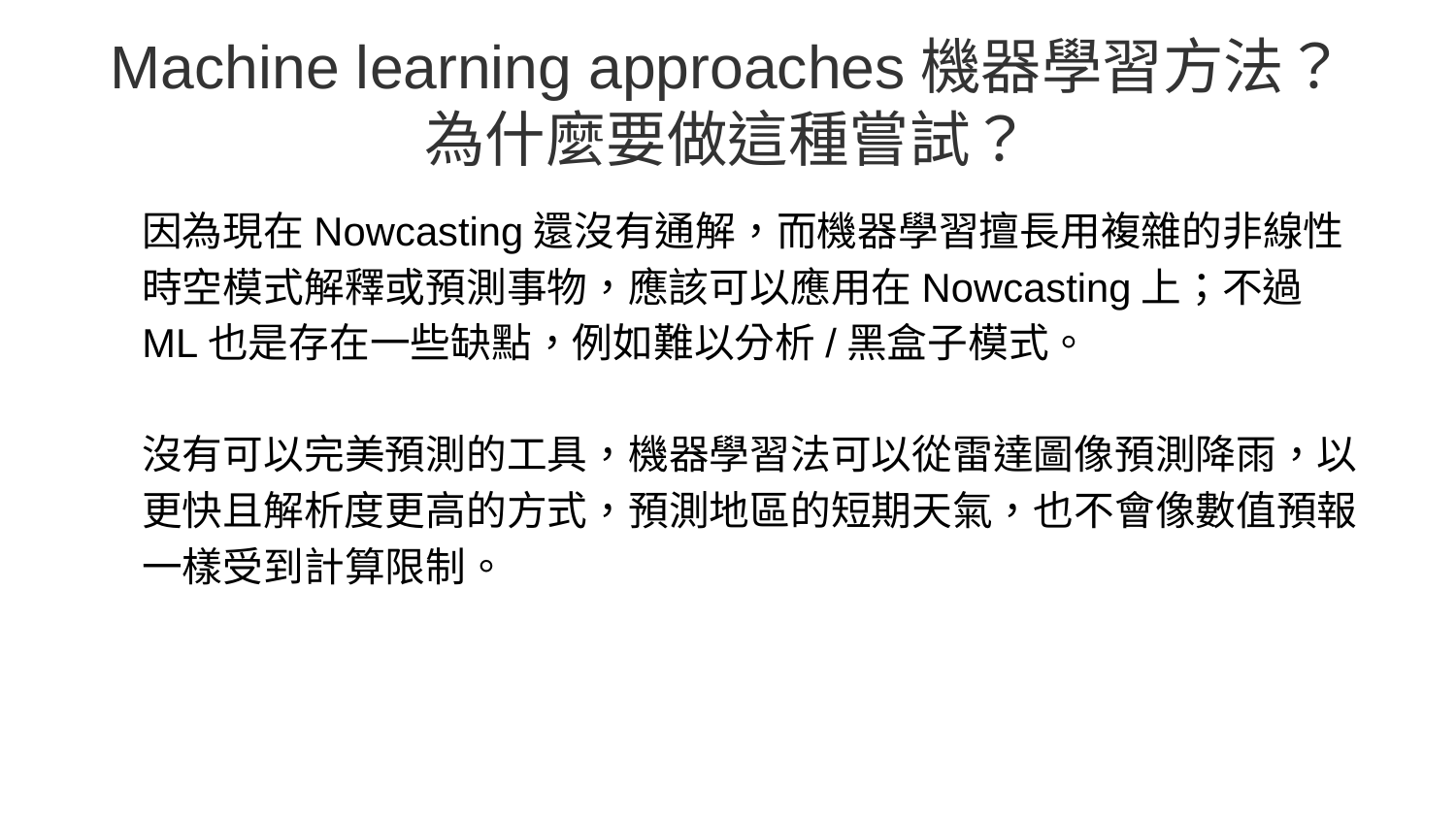

# Machine learning approaches機器學習方法？
為什麼要做這種嘗試？
因為現在Nowcasting還沒有通解，而機器學習擅長用複雜的非線性時空模式解釋或預測事物，應該可以應用在Nowcasting上；不過ML也是存在一些缺點，例如難以分析/黑盒子模式。

沒有可以完美預測的工具，機器學習法可以從雷達圖像預測降雨，以更快且解析度更高的方式，預測地區的短期天氣，也不會像數值預報一樣受到計算限制。